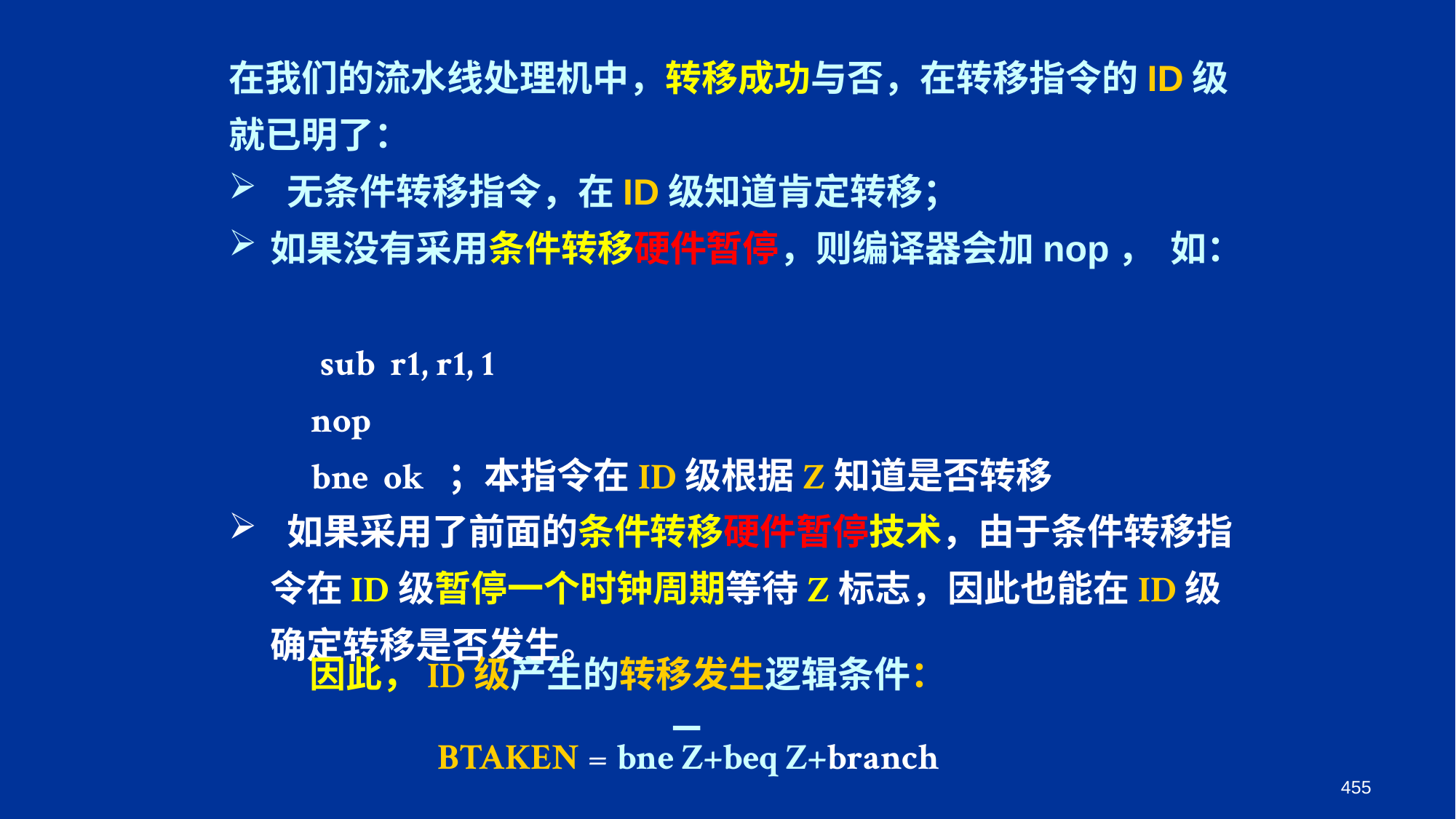

在我们的流水线处理机中，转移成功与否，在转移指令的ID级就已明了：
 无条件转移指令，在ID级知道肯定转移；
如果没有采用条件转移硬件暂停，则编译器会加nop，  如：
         sub  r1, r1, 1
           nop
           bne  ok  ；本指令在ID级根据Z知道是否转移
 如果采用了前面的条件转移硬件暂停技术，由于条件转移指令在ID级暂停一个时钟周期等待Z标志，因此也能在ID级确定转移是否发生。

因此，ID级产生的转移发生逻辑条件：
BTAKEN = bne Z+beq Z+branch

455